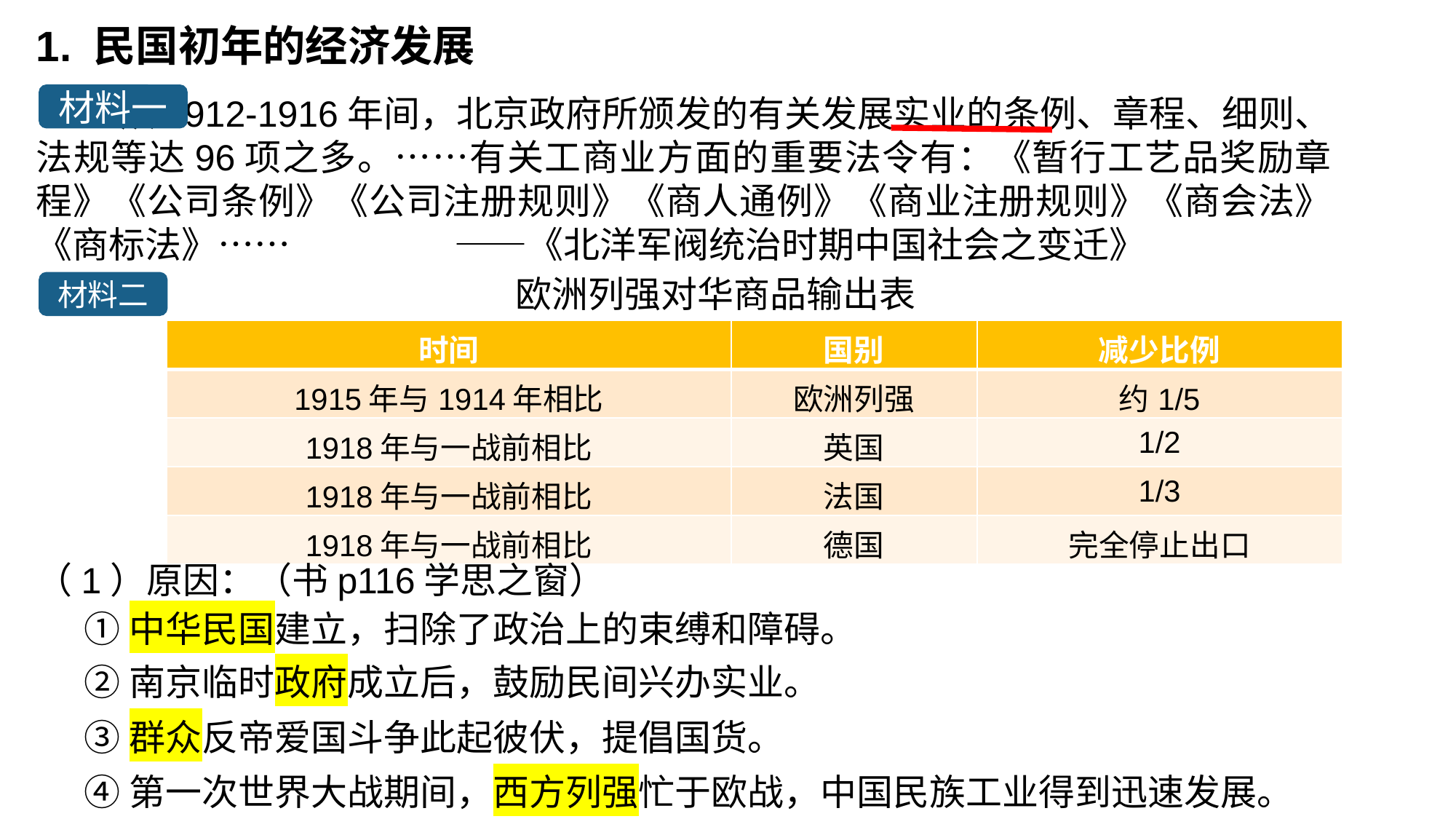

1. 民国初年的经济发展
材料一
         从1912-1916年间，北京政府所颁发的有关发展实业的条例、章程、细则、法规等达96项之多。……有关工商业方面的重要法令有：《暂行工艺品奖励章程》《公司条例》《公司注册规则》《商人通例》《商业注册规则》《商会法》《商标法》……                    ——《北洋军阀统治时期中国社会之变迁》
欧洲列强对华商品输出表
材料二
| 时间 | 国别 | 减少比例 |
| --- | --- | --- |
| 1915年与1914年相比 | 欧洲列强 | 约1/5 |
| 1918年与一战前相比 | 英国 | 1/2 |
| 1918年与一战前相比 | 法国 | 1/3 |
| 1918年与一战前相比 | 德国 | 完全停止出口 |
（1）原因：（书p116学思之窗）
①中华民国建立，扫除了政治上的束缚和障碍。
②南京临时政府成立后，鼓励民间兴办实业。
③群众反帝爱国斗争此起彼伏，提倡国货。
④第一次世界大战期间，西方列强忙于欧战，中国民族工业得到迅速发展。